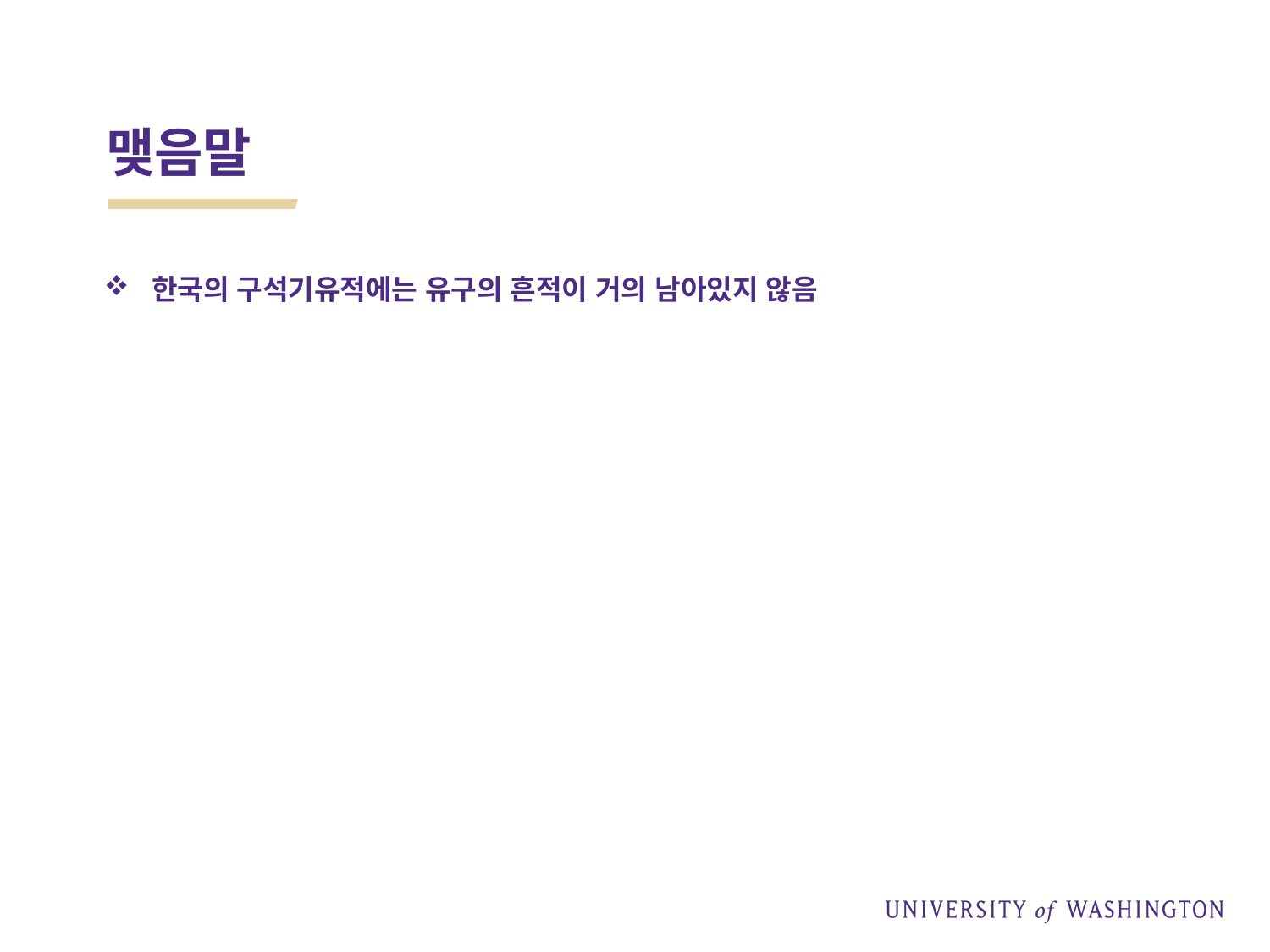

# 맺음말
한국의 구석기유적에는 유구의 흔적이 거의 남아있지 않음